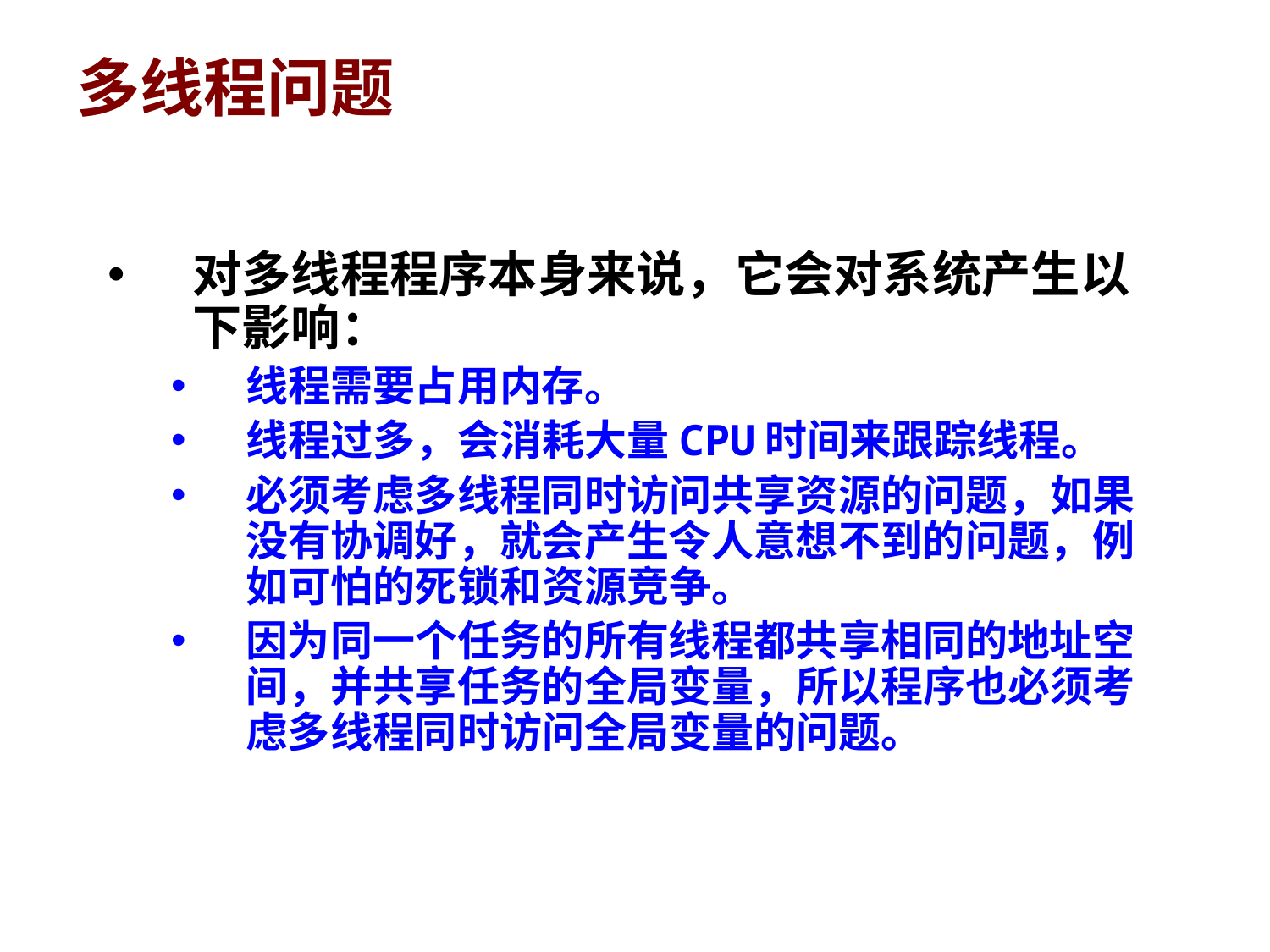

# 多线程问题
对多线程程序本身来说，它会对系统产生以下影响：
线程需要占用内存。
线程过多，会消耗大量CPU时间来跟踪线程。
必须考虑多线程同时访问共享资源的问题，如果没有协调好，就会产生令人意想不到的问题，例如可怕的死锁和资源竞争。
因为同一个任务的所有线程都共享相同的地址空间，并共享任务的全局变量，所以程序也必须考虑多线程同时访问全局变量的问题。